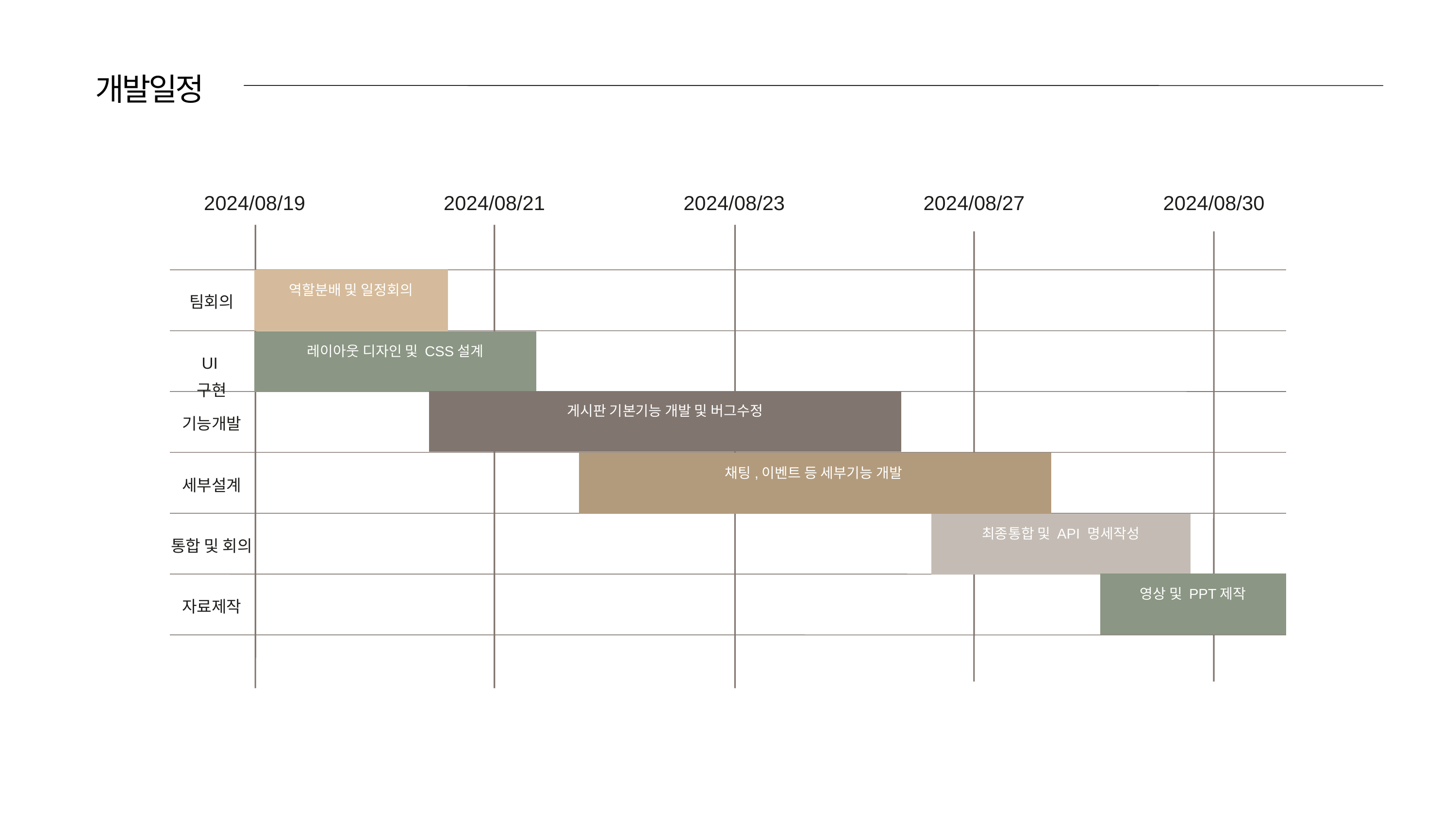

개발일정

2024/08/19
2024/08/21
2024/08/23
2024/08/27
2024/08/30

역할분배 및 일정회의
팀회의

레이아웃 디자인 및 CSS설계
UI구현

게시판 기본기능 개발 및 버그수정

기능개발

채팅,이벤트 등 세부기능 개발
세부설계

최종통합 및 API 명세작성
통합 및 회의

영상 및 PPT제작

자료제작